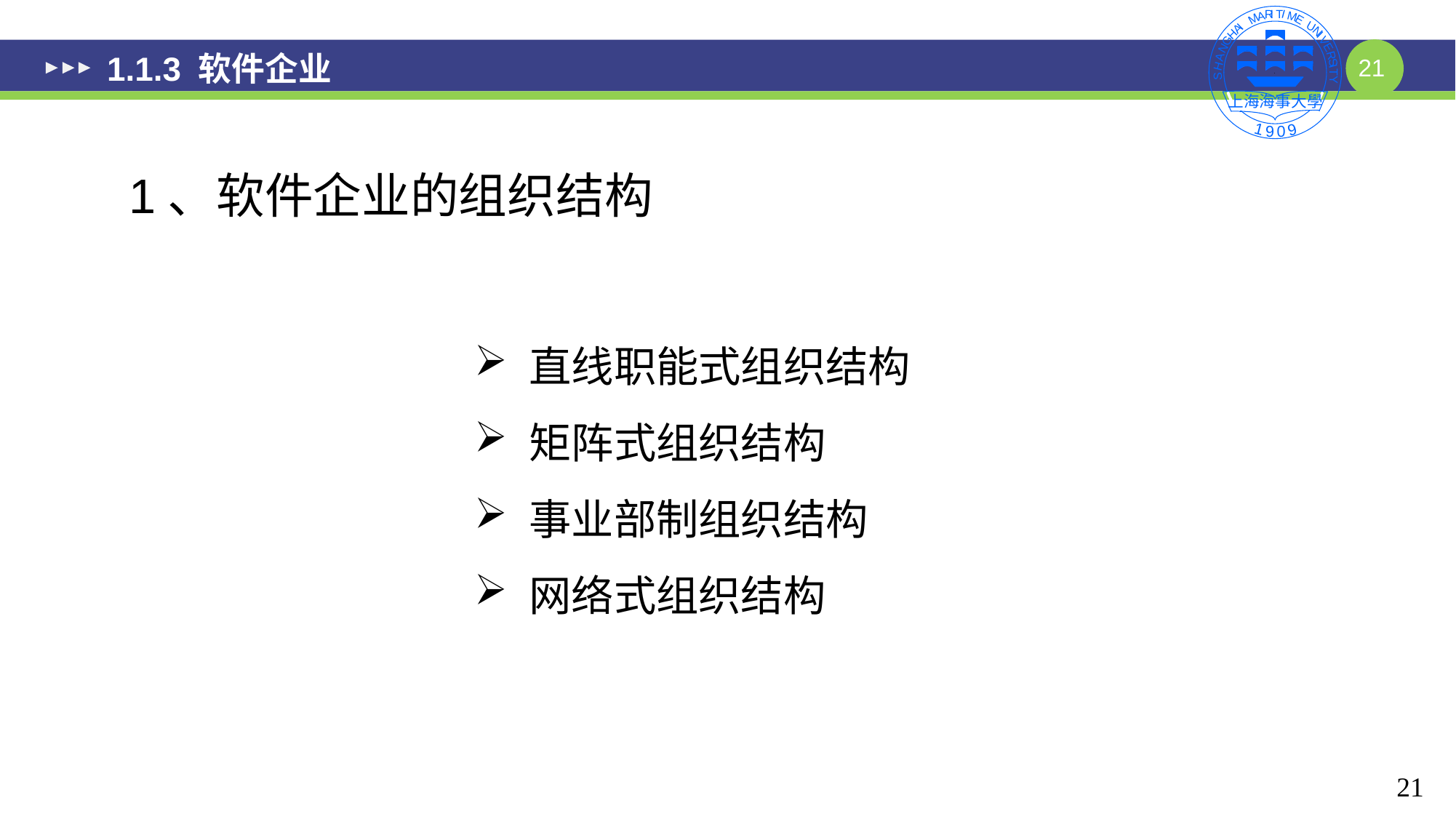

# 1.1.3 软件企业
1、软件企业的组织结构
直线职能式组织结构
矩阵式组织结构
事业部制组织结构
网络式组织结构
21
21